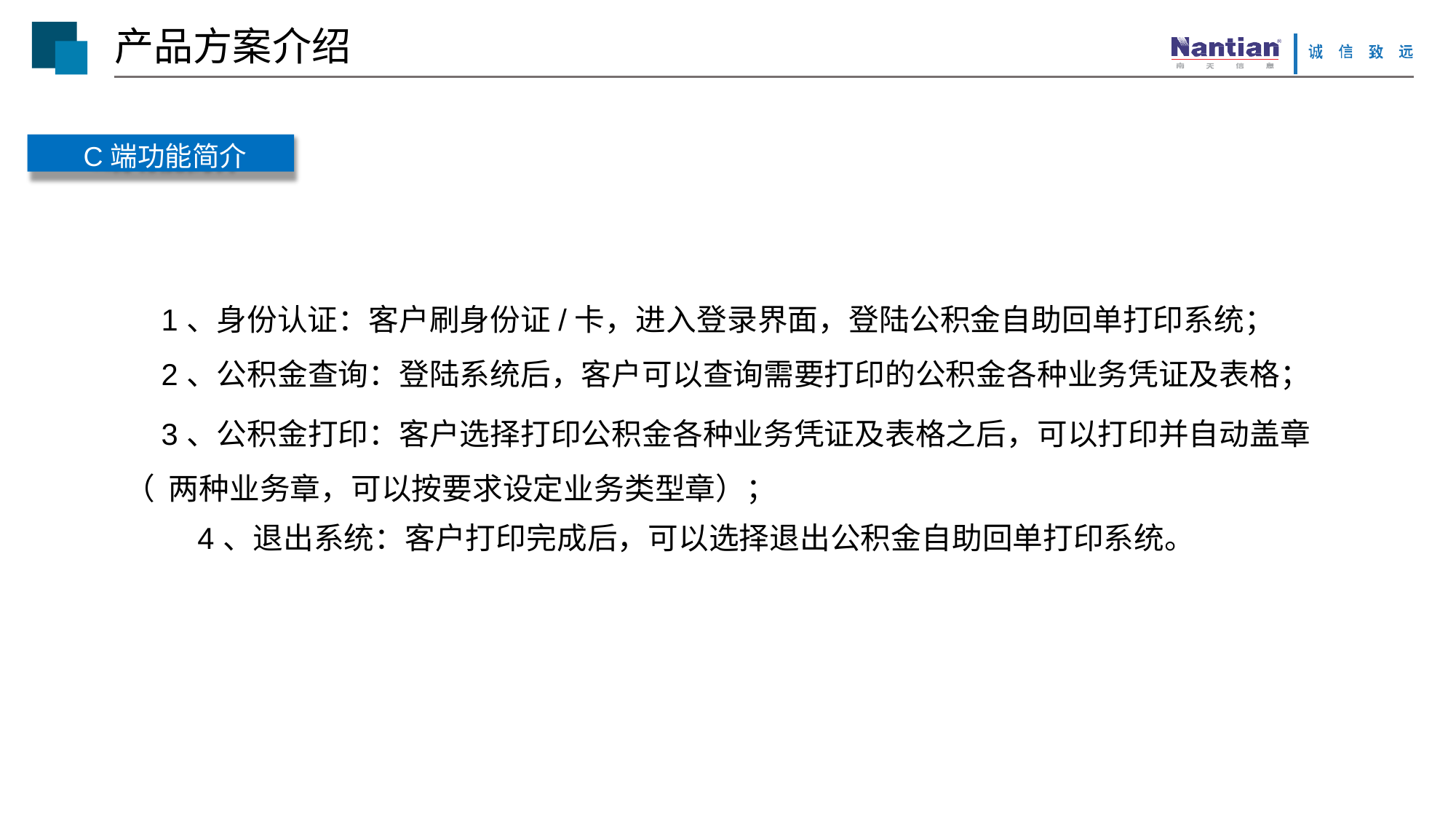

# 产品方案介绍

C端功能简介
1、身份认证：客户刷身份证/卡，进入登录界面，登陆公积金自助回单打印系统；
2、公积金查询：登陆系统后，客户可以查询需要打印的公积金各种业务凭证及表格；
3、公积金打印：客户选择打印公积金各种业务凭证及表格之后，可以打印并自动盖章（  两种业务章，可以按要求设定业务类型章）；
4、退出系统：客户打印完成后，可以选择退出公积金自助回单打印系统。